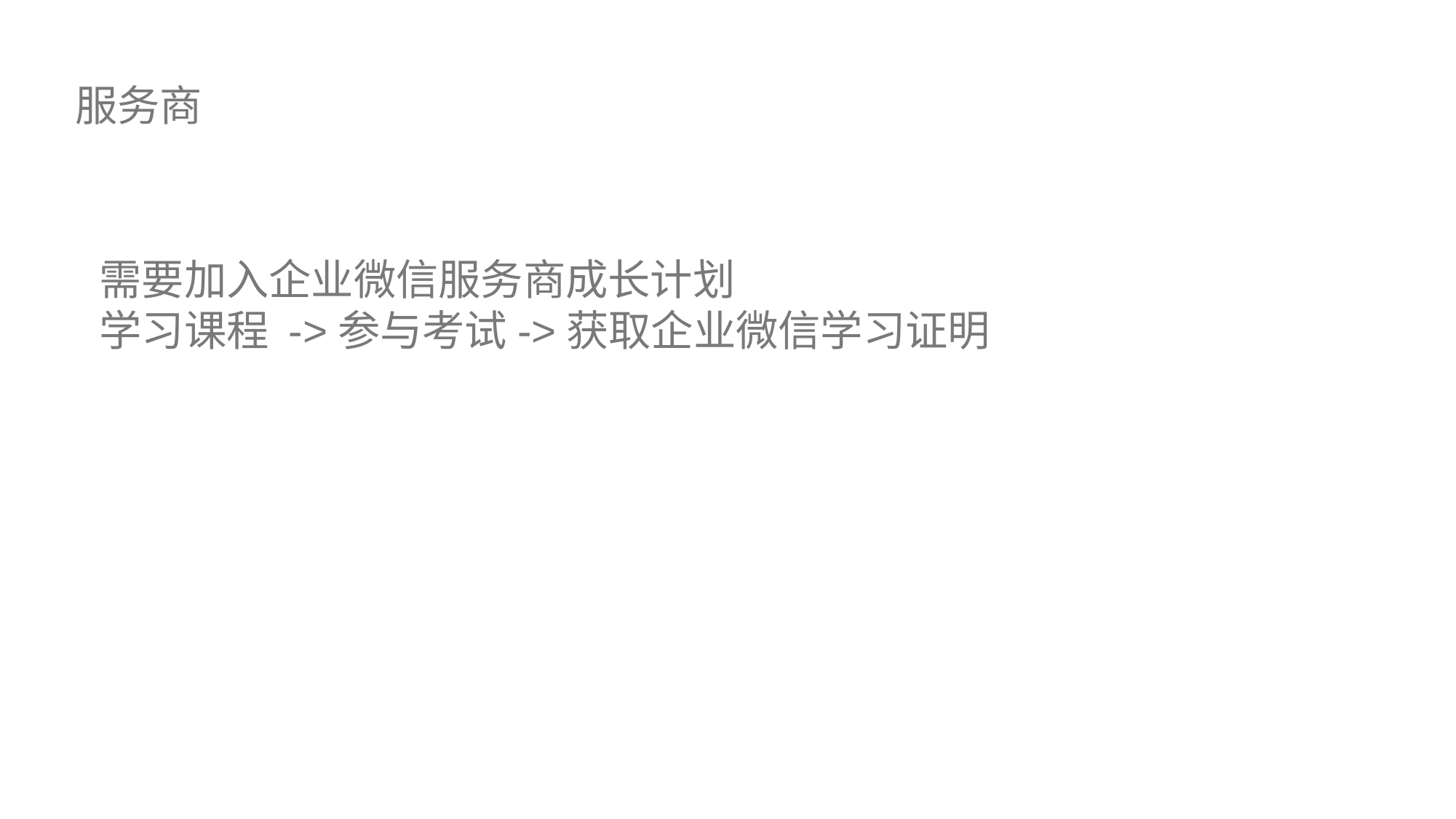

服务商
需要加入企业微信服务商成长计划
学习课程 ->参与考试->获取企业微信学习证明